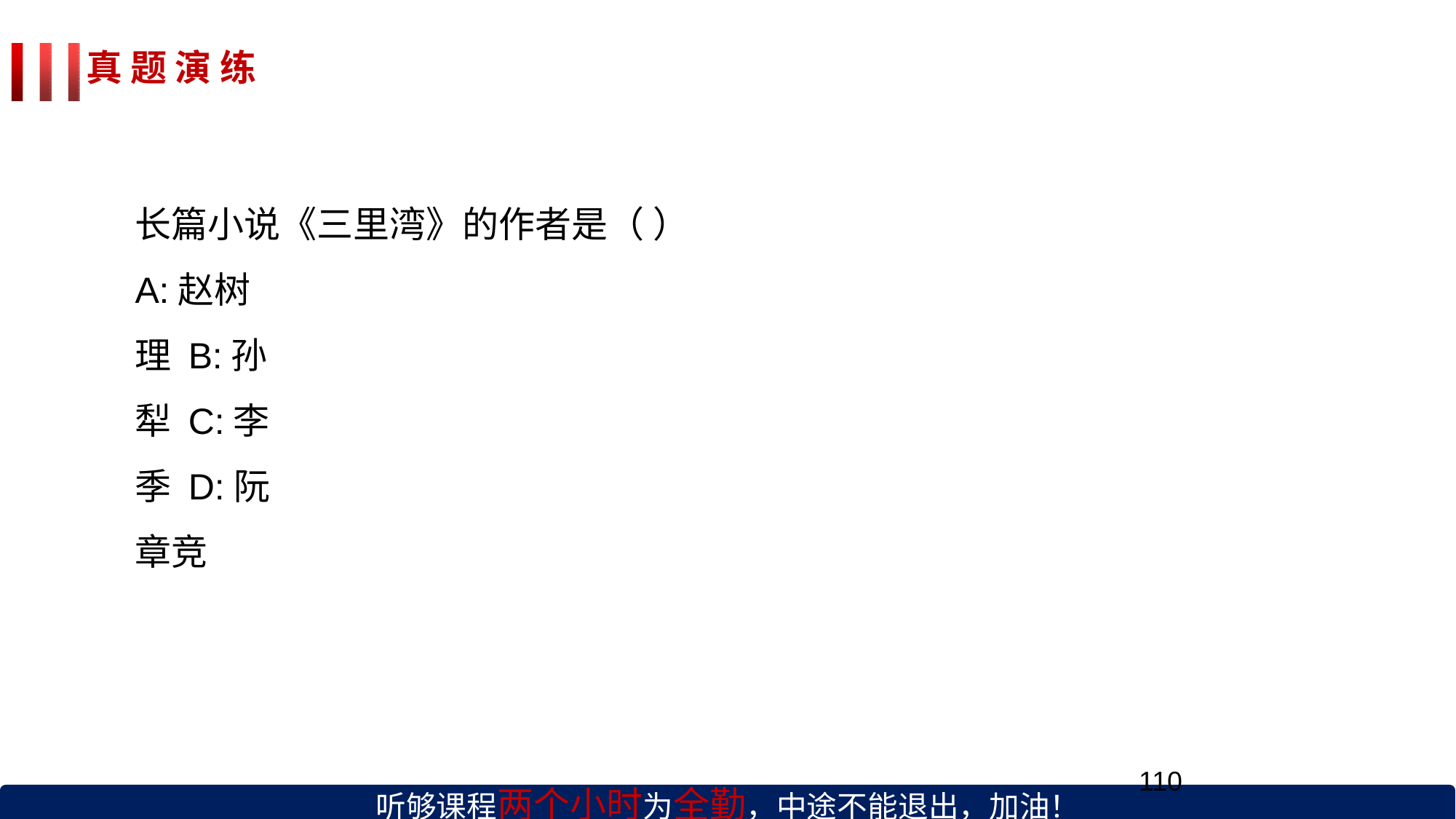

# 真 题 演 练

长篇小说《三里湾》的作者是（ ）
A:赵树理 B:孙犁 C:李季 D:阮章竞
110

听够课程两个小时为全勤，中途不能退出，加油！